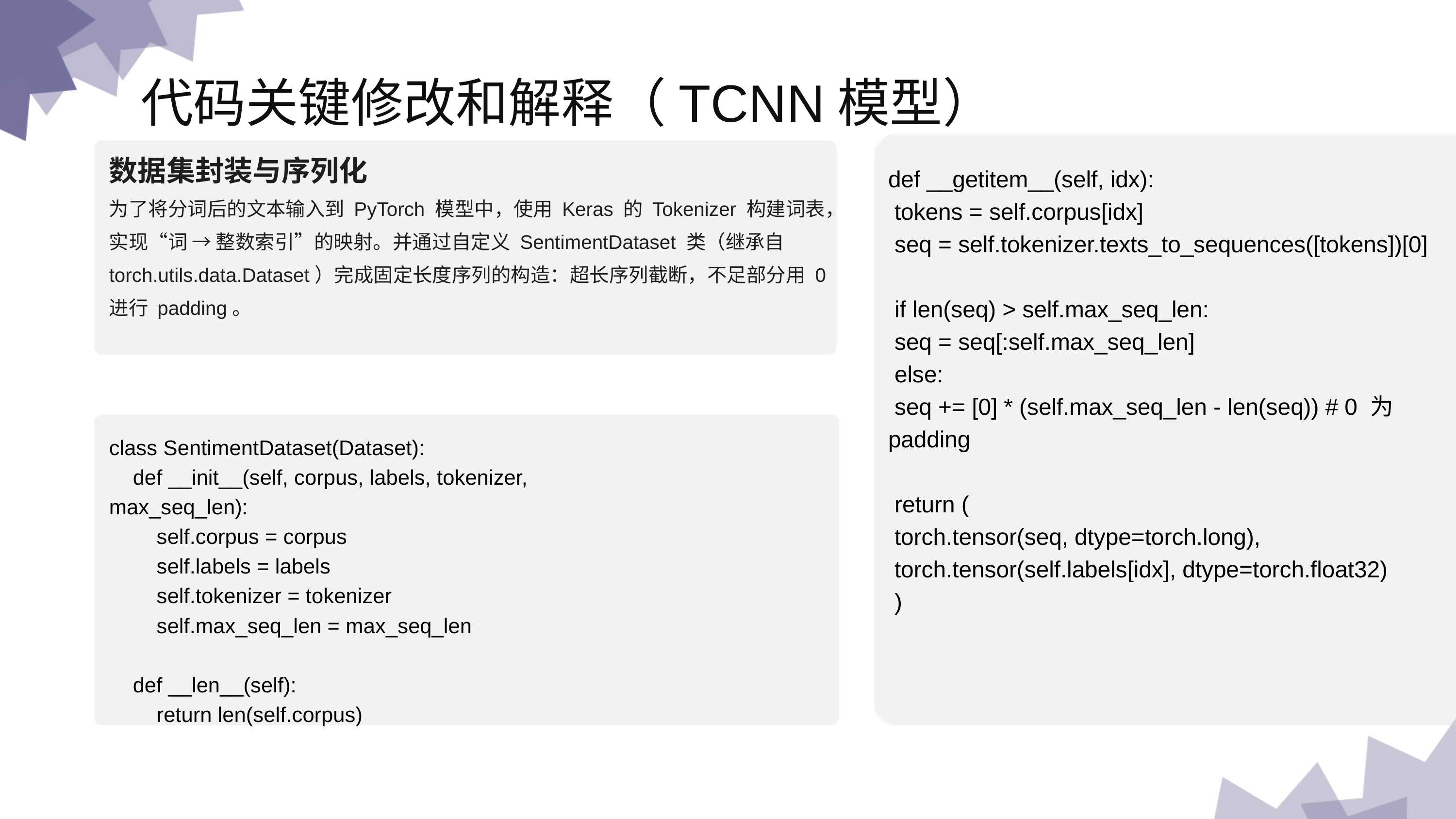

代码关键修改和解释（TCNN模型）

数据集封装与序列化
为了将分词后的文本输入到 PyTorch 模型中，使用 Keras 的 Tokenizer 构建词表，实现“词 → 整数索引”的映射。并通过自定义 SentimentDataset 类（继承自 torch.utils.data.Dataset）完成固定长度序列的构造：超长序列截断，不足部分用 0 进行 padding。

def __getitem__(self, idx):
 tokens = self.corpus[idx]
 seq = self.tokenizer.texts_to_sequences([tokens])[0]

 if len(seq) > self.max_seq_len:
 seq = seq[:self.max_seq_len]
 else:
 seq += [0] * (self.max_seq_len - len(seq)) # 0 为 padding

 return (
 torch.tensor(seq, dtype=torch.long),
 torch.tensor(self.labels[idx], dtype=torch.float32)
 )

class SentimentDataset(Dataset):
    def __init__(self, corpus, labels, tokenizer, max_seq_len):
        self.corpus = corpus
        self.labels = labels
        self.tokenizer = tokenizer
        self.max_seq_len = max_seq_len

    def __len__(self):
        return len(self.corpus)

演示文稿是一种实用的工具，可以是演示，演讲，报告等。大部分时间，它们都是在为观众服务。